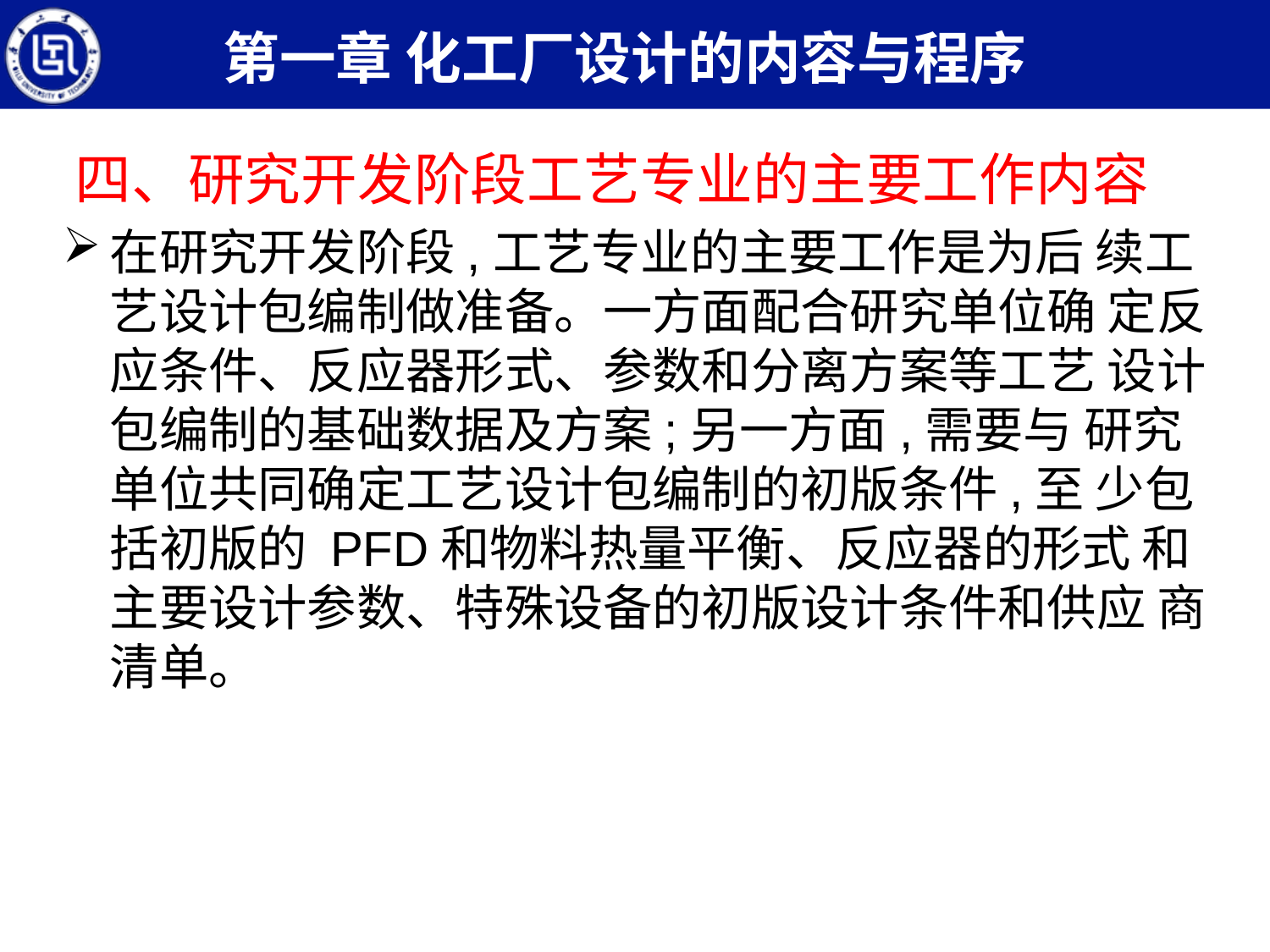

第一章 化工厂设计的内容与程序
四、研究开发阶段工艺专业的主要工作内容
在研究开发阶段,工艺专业的主要工作是为后 续工艺设计包编制做准备。一方面配合研究单位确 定反应条件、反应器形式、参数和分离方案等工艺 设计包编制的基础数据及方案;另一方面,需要与 研究单位共同确定工艺设计包编制的初版条件,至 少包括初版的 PFD和物料热量平衡、反应器的形式 和主要设计参数、特殊设备的初版设计条件和供应 商清单。